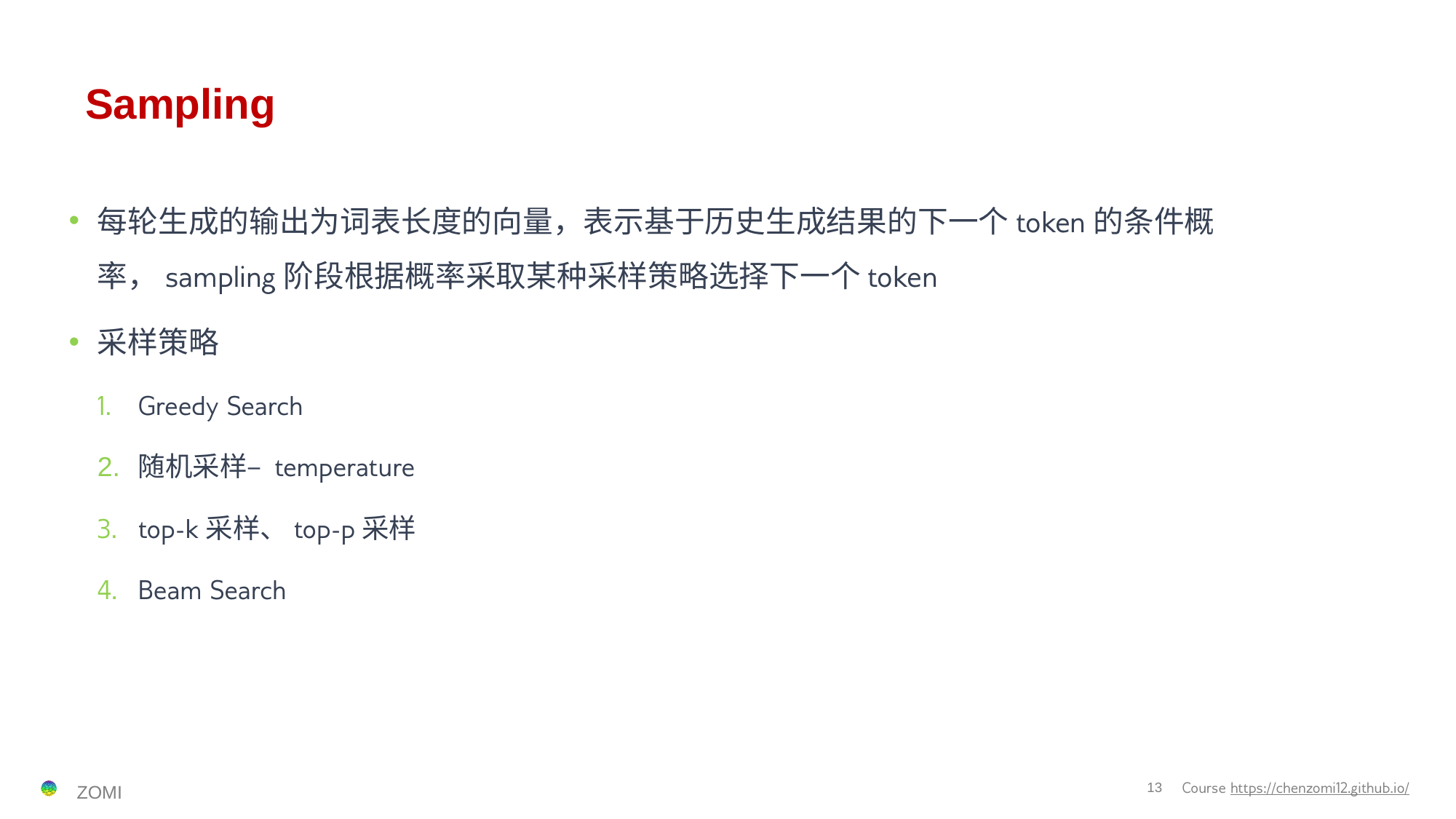

# Sampling
每轮生成的输出为词表长度的向量，表示基于历史生成结果的下一个token的条件概率，sampling阶段根据概率采取某种采样策略选择下一个token
采样策略
Greedy Search
随机采样– temperature
top-k采样、top-p采样
Beam Search